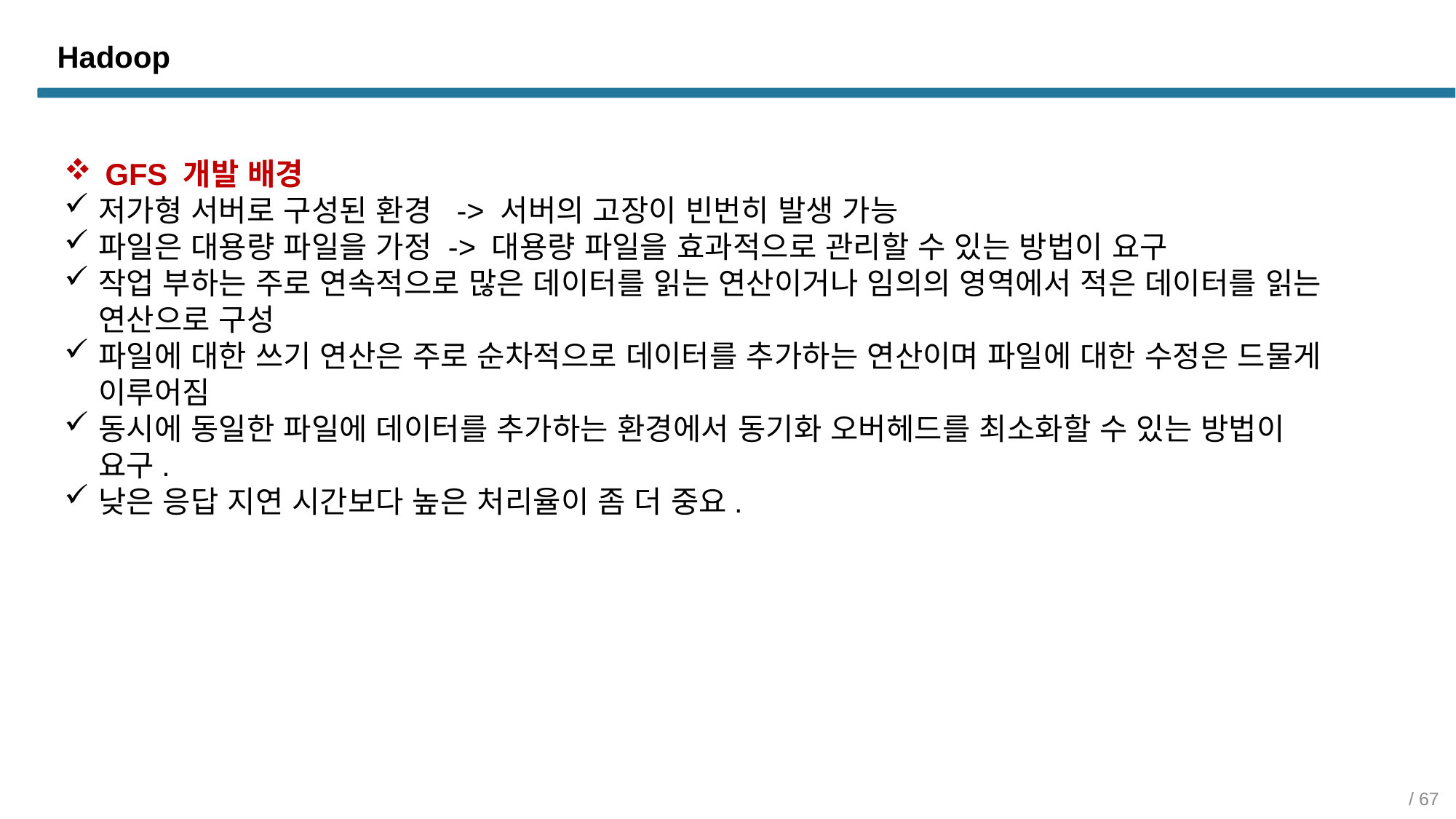

# Hadoop
GFS 개발 배경
저가형 서버로 구성된 환경  -> 서버의 고장이 빈번히 발생 가능
파일은 대용량 파일을 가정 -> 대용량 파일을 효과적으로 관리할 수 있는 방법이 요구
작업 부하는 주로 연속적으로 많은 데이터를 읽는 연산이거나 임의의 영역에서 적은 데이터를 읽는 연산으로 구성
파일에 대한 쓰기 연산은 주로 순차적으로 데이터를 추가하는 연산이며 파일에 대한 수정은 드물게 이루어짐
동시에 동일한 파일에 데이터를 추가하는 환경에서 동기화 오버헤드를 최소화할 수 있는 방법이 요구.
낮은 응답 지연 시간보다 높은 처리율이 좀 더 중요.
/ 67